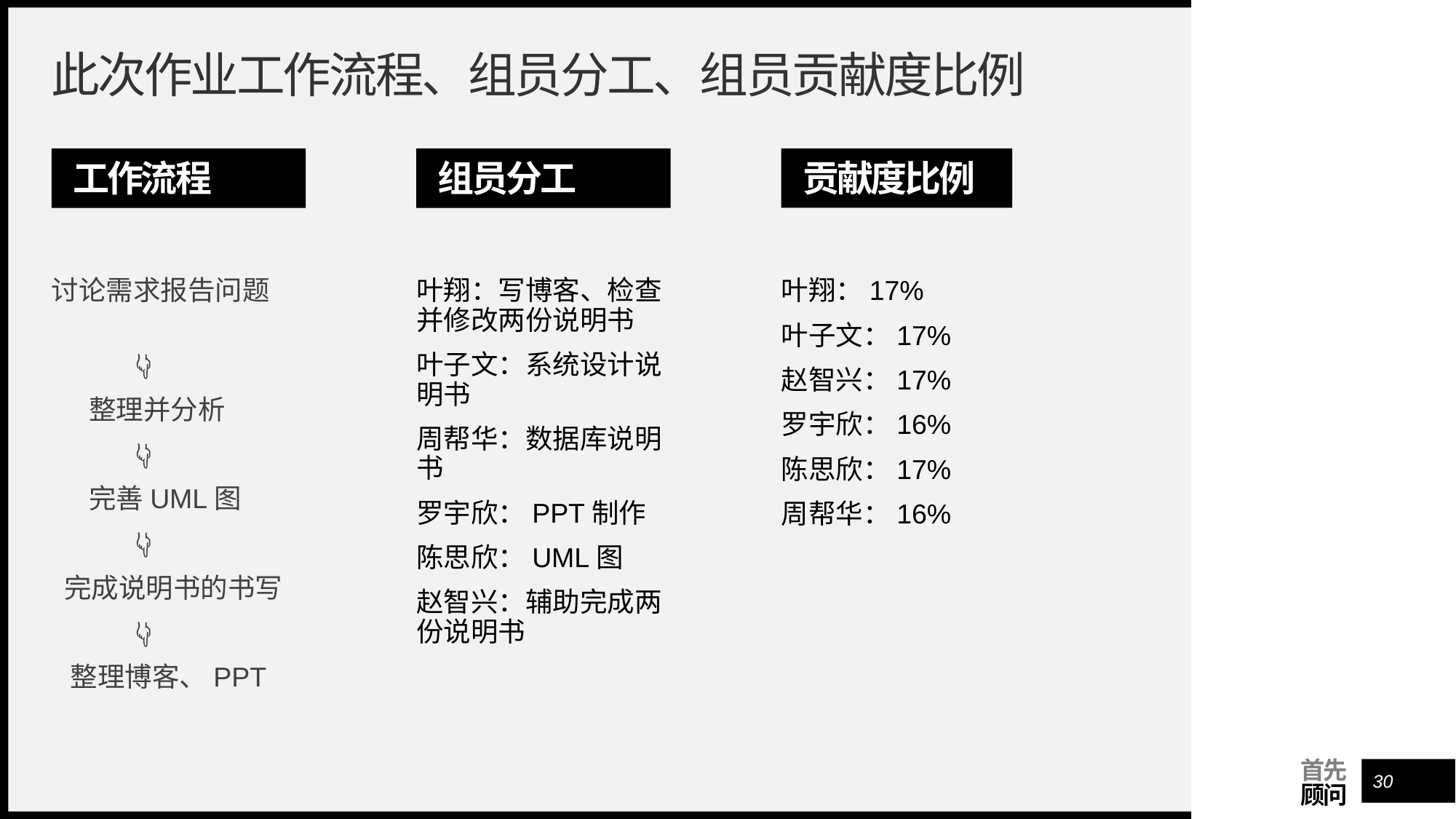

# 此次作业工作流程、组员分工、组员贡献度比例
工作流程
组员分工
贡献度比例
讨论需求报告问题
           👇
     整理并分析
           👇
     完善UML图
           👇
 完成说明书的书写
           👇
  整理博客、PPT
叶翔：写博客、检查并修改两份说明书
叶子文：系统设计说明书
周帮华：数据库说明书
罗宇欣：PPT制作
陈思欣：UML图
赵智兴：辅助完成两份说明书
叶翔：17%
叶子文：17%
赵智兴：17%
罗宇欣：16%
陈思欣：17%
周帮华：16%
30